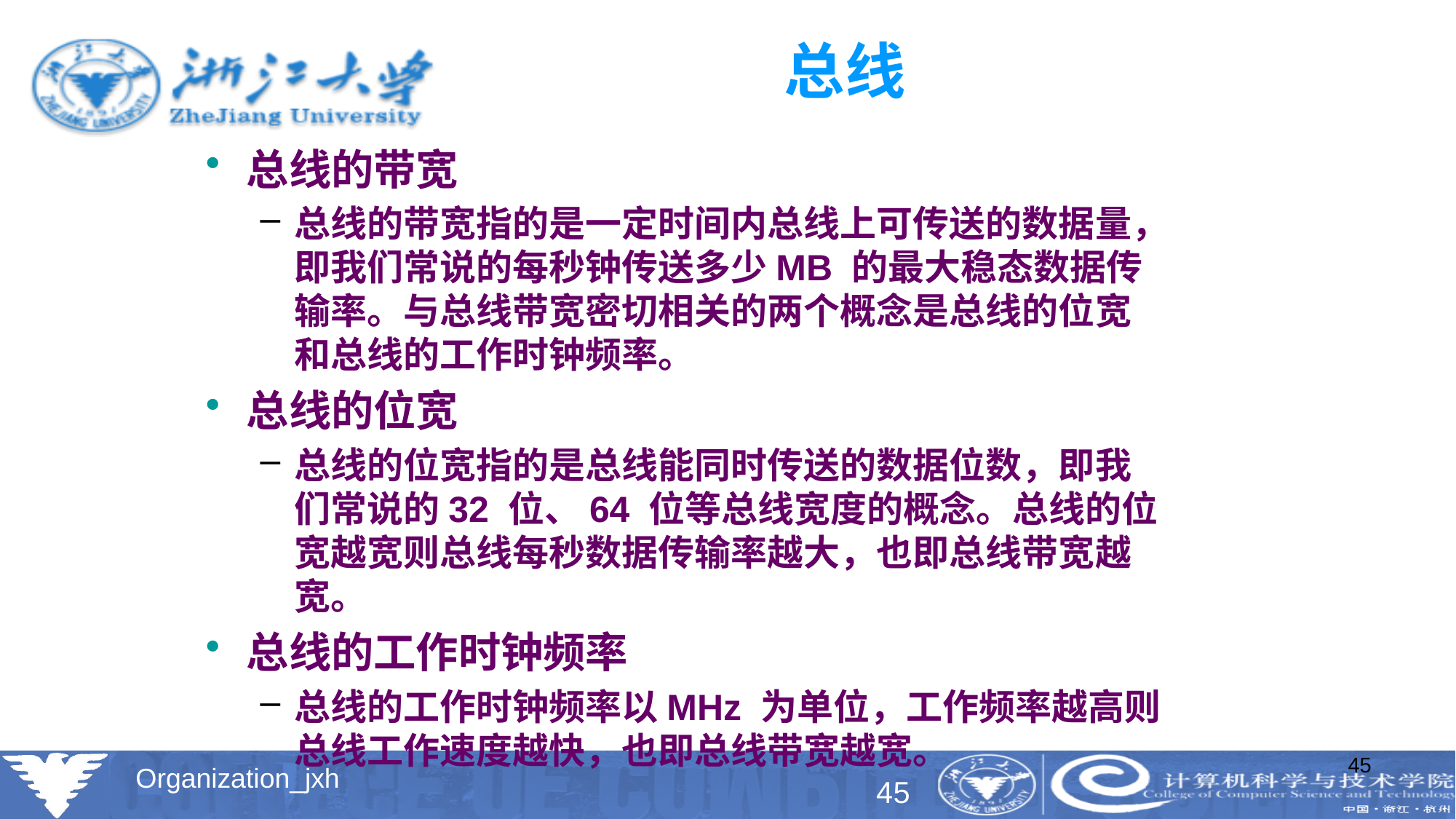

# 总线
总线的带宽
总线的带宽指的是一定时间内总线上可传送的数据量，即我们常说的每秒钟传送多少MB 的最大稳态数据传输率。与总线带宽密切相关的两个概念是总线的位宽和总线的工作时钟频率。
总线的位宽
总线的位宽指的是总线能同时传送的数据位数，即我们常说的32 位、64 位等总线宽度的概念。总线的位宽越宽则总线每秒数据传输率越大，也即总线带宽越宽。
总线的工作时钟频率
总线的工作时钟频率以MHz 为单位，工作频率越高则总线工作速度越快，也即总线带宽越宽。

45